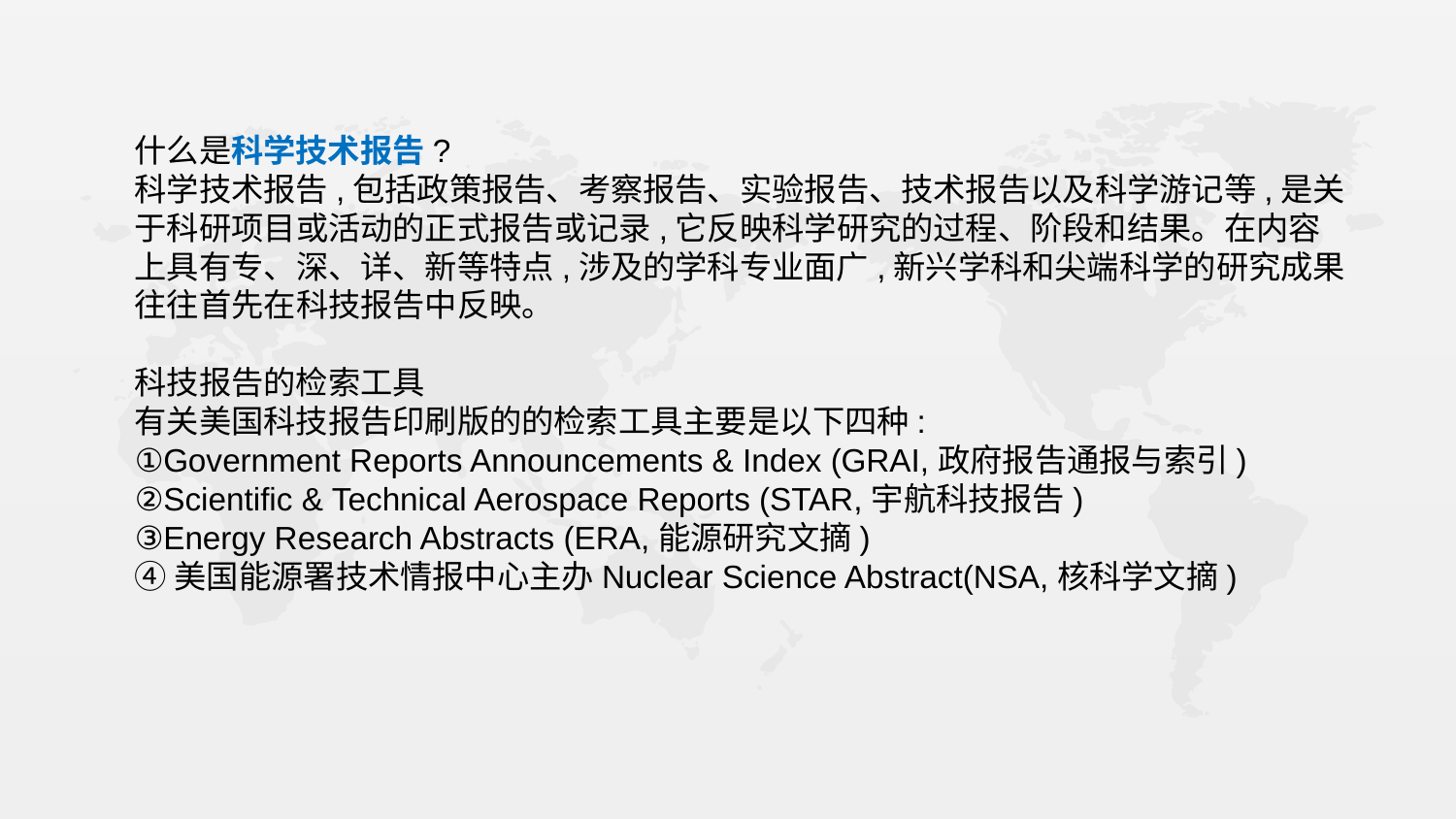

什么是科学技术报告?
科学技术报告,包括政策报告、考察报告、实验报告、技术报告以及科学游记等,是关于科研项目或活动的正式报告或记录,它反映科学研究的过程、阶段和结果。在内容上具有专、深、详、新等特点,涉及的学科专业面广,新兴学科和尖端科学的研究成果往往首先在科技报告中反映。

科技报告的检索工具
有关美国科技报告印刷版的的检索工具主要是以下四种:
①Government Reports Announcements & Index (GRAI,政府报告通报与索引)
②Scientific & Technical Aerospace Reports (STAR,宇航科技报告)
③Energy Research Abstracts (ERA,能源研究文摘)
④美国能源署技术情报中心主办Nuclear Science Abstract(NSA,核科学文摘)